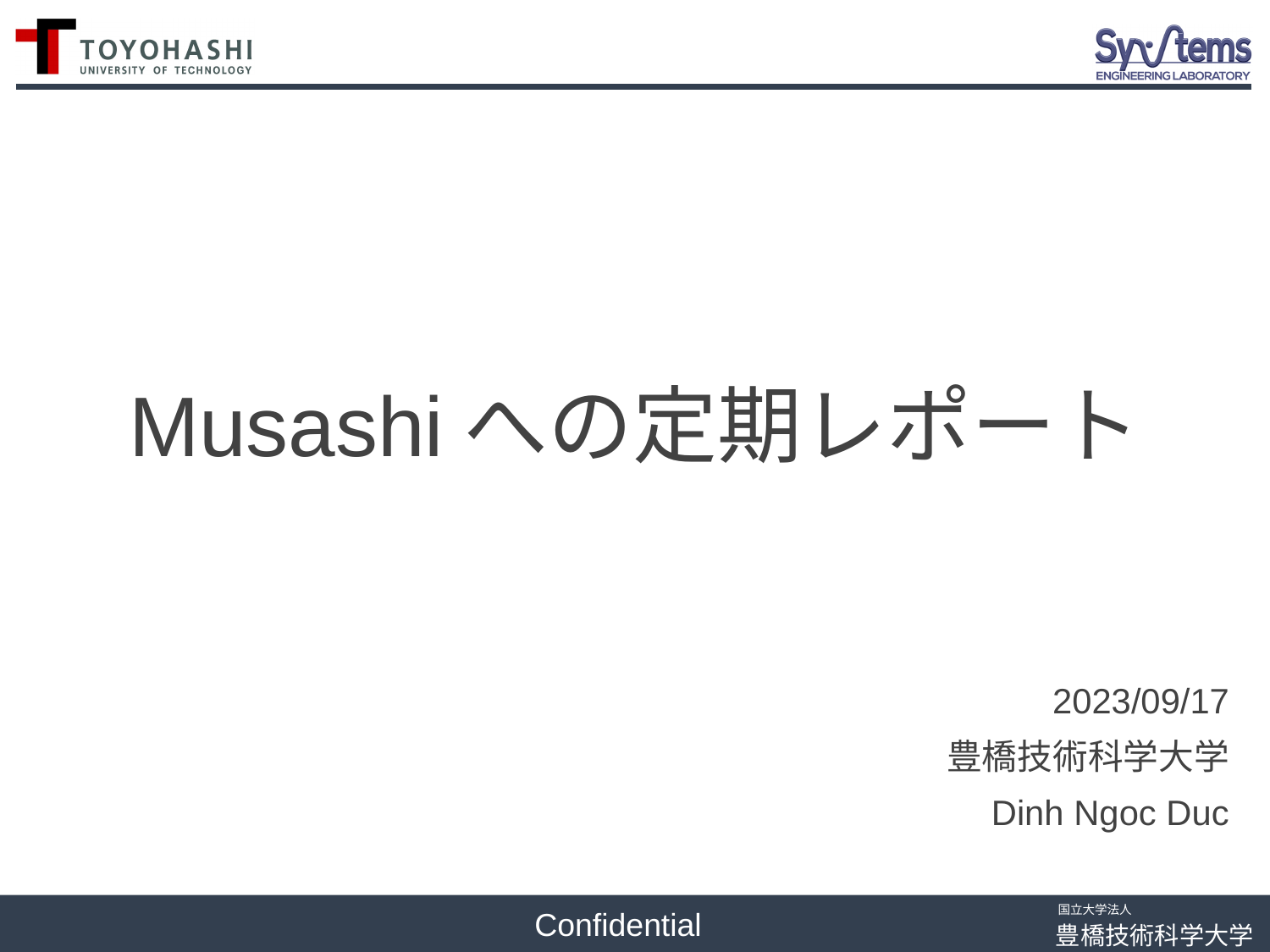

# Musashiへの定期レポート
2023/09/17
豊橋技術科学大学
Dinh Ngoc Duc
Confidential